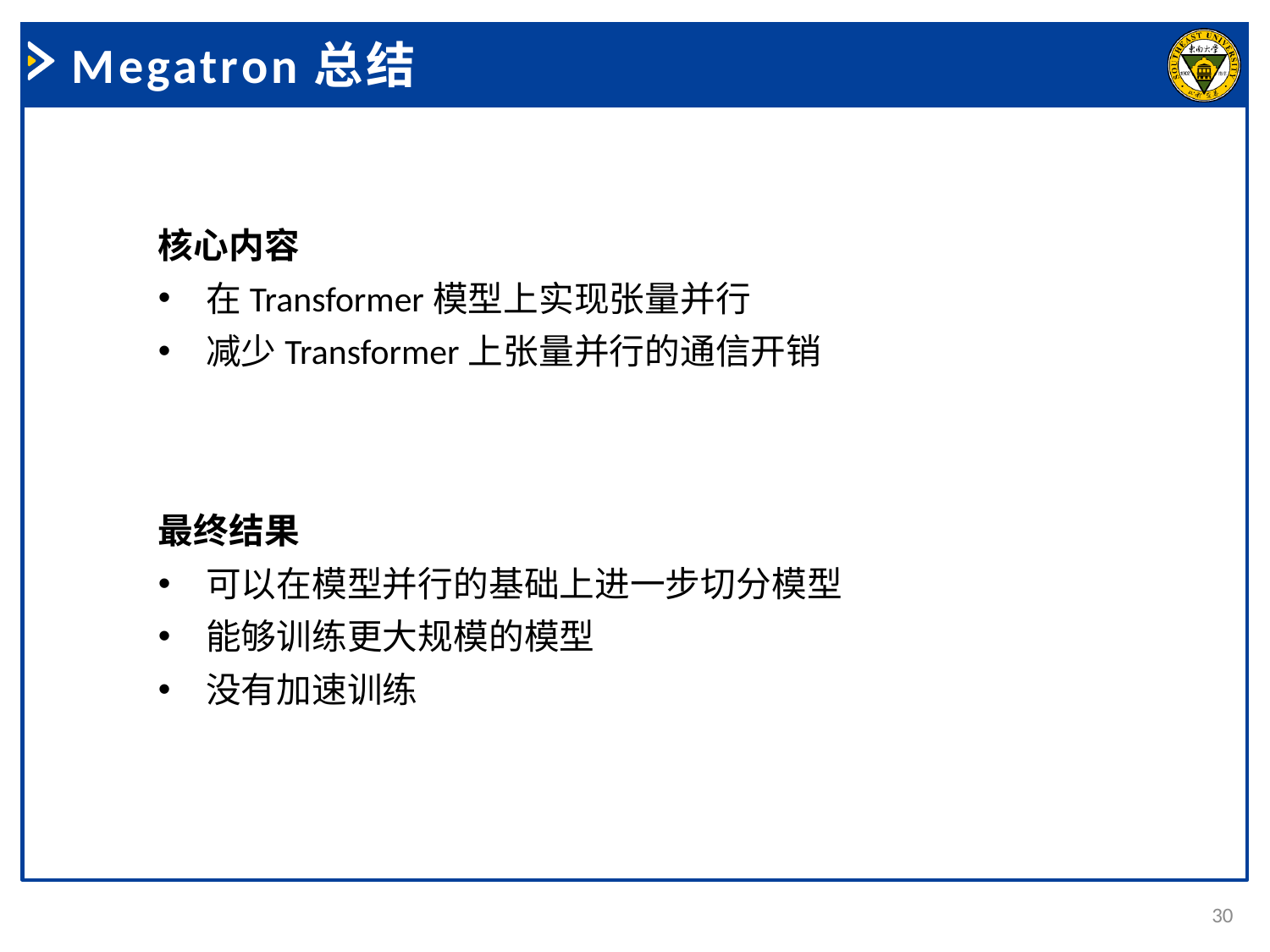

Megatron总结
核心内容
在Transformer模型上实现张量并行
减少Transformer上张量并行的通信开销
最终结果
可以在模型并行的基础上进一步切分模型
能够训练更大规模的模型
没有加速训练
30